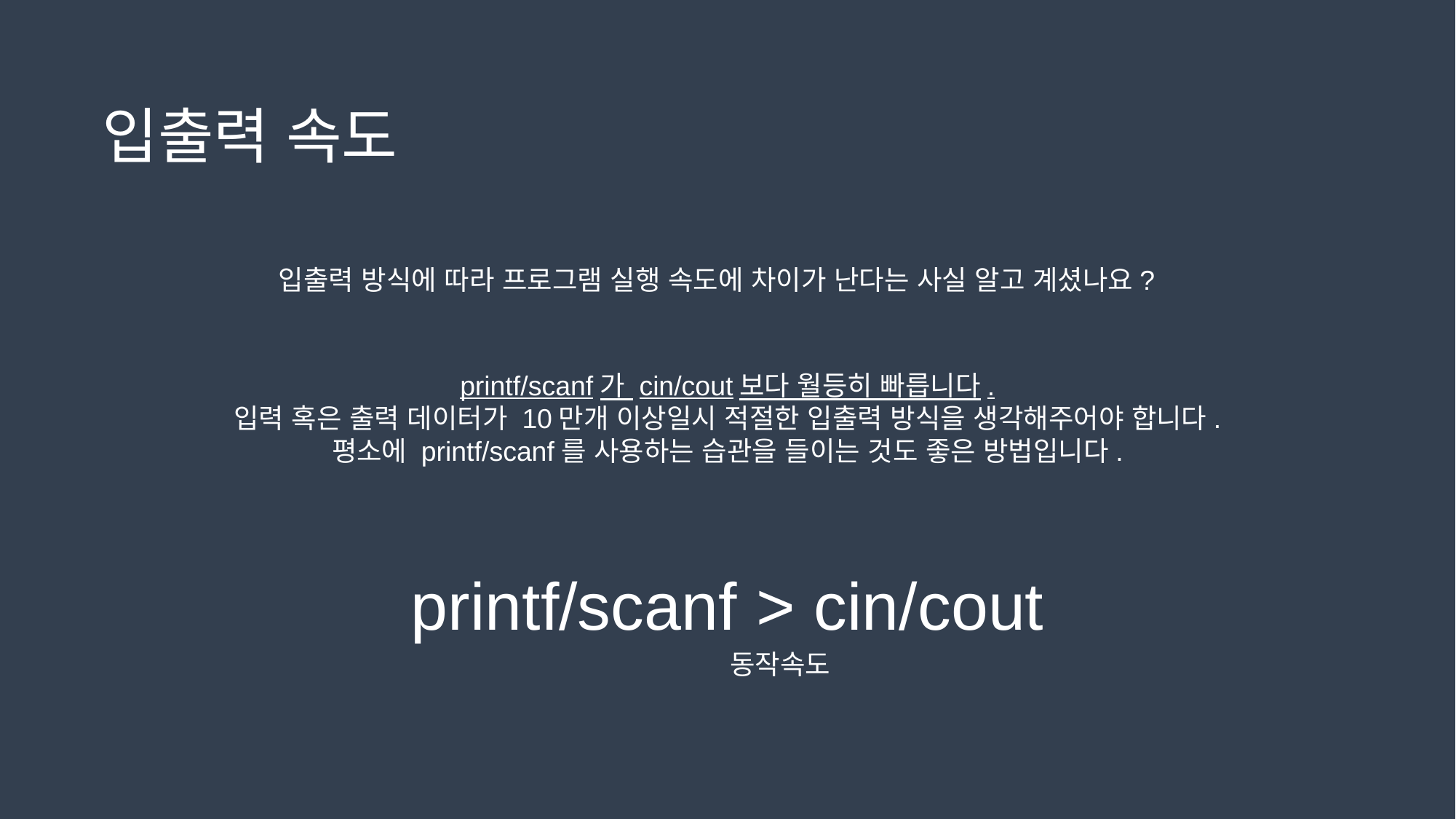

입출력 속도
입출력 방식에 따라 프로그램 실행 속도에 차이가 난다는 사실 알고 계셨나요?

printf/scanf가 cin/cout보다 월등히 빠릅니다.
입력 혹은 출력 데이터가 10만개 이상일시 적절한 입출력 방식을 생각해주어야 합니다.
평소에 printf/scanf를 사용하는 습관을 들이는 것도 좋은 방법입니다.
printf/scanf > cin/cout
동작속도